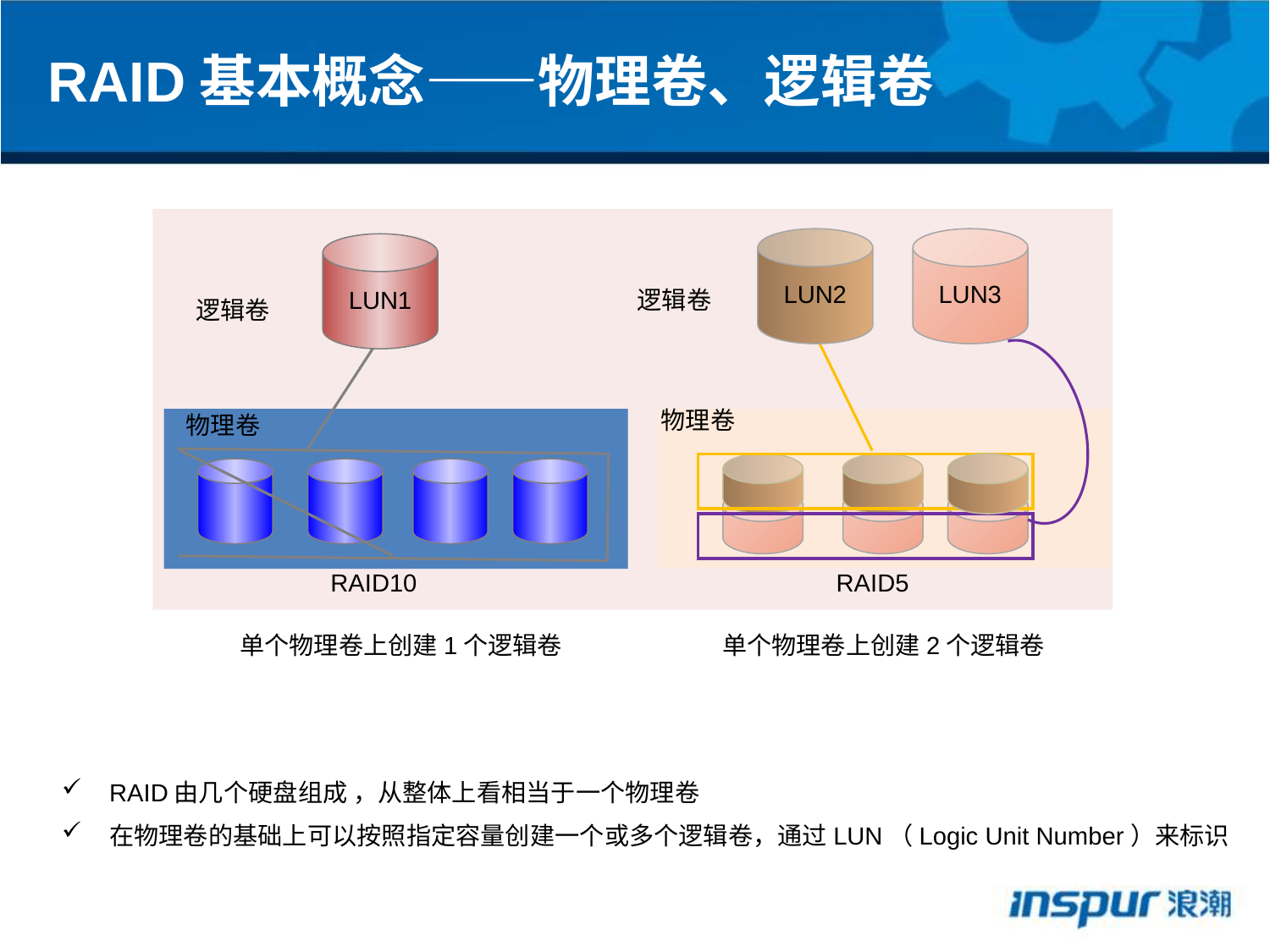

RAID基本概念——物理卷、逻辑卷

LUN1
LUN2
LUN3
逻辑卷
逻辑卷

物理卷
物理卷

RAID10
RAID5
单个物理卷上创建1个逻辑卷
单个物理卷上创建2个逻辑卷
RAID由几个硬盘组成 ，从整体上看相当于一个物理卷
在物理卷的基础上可以按照指定容量创建一个或多个逻辑卷，通过LUN（Logic Unit Number）来标识